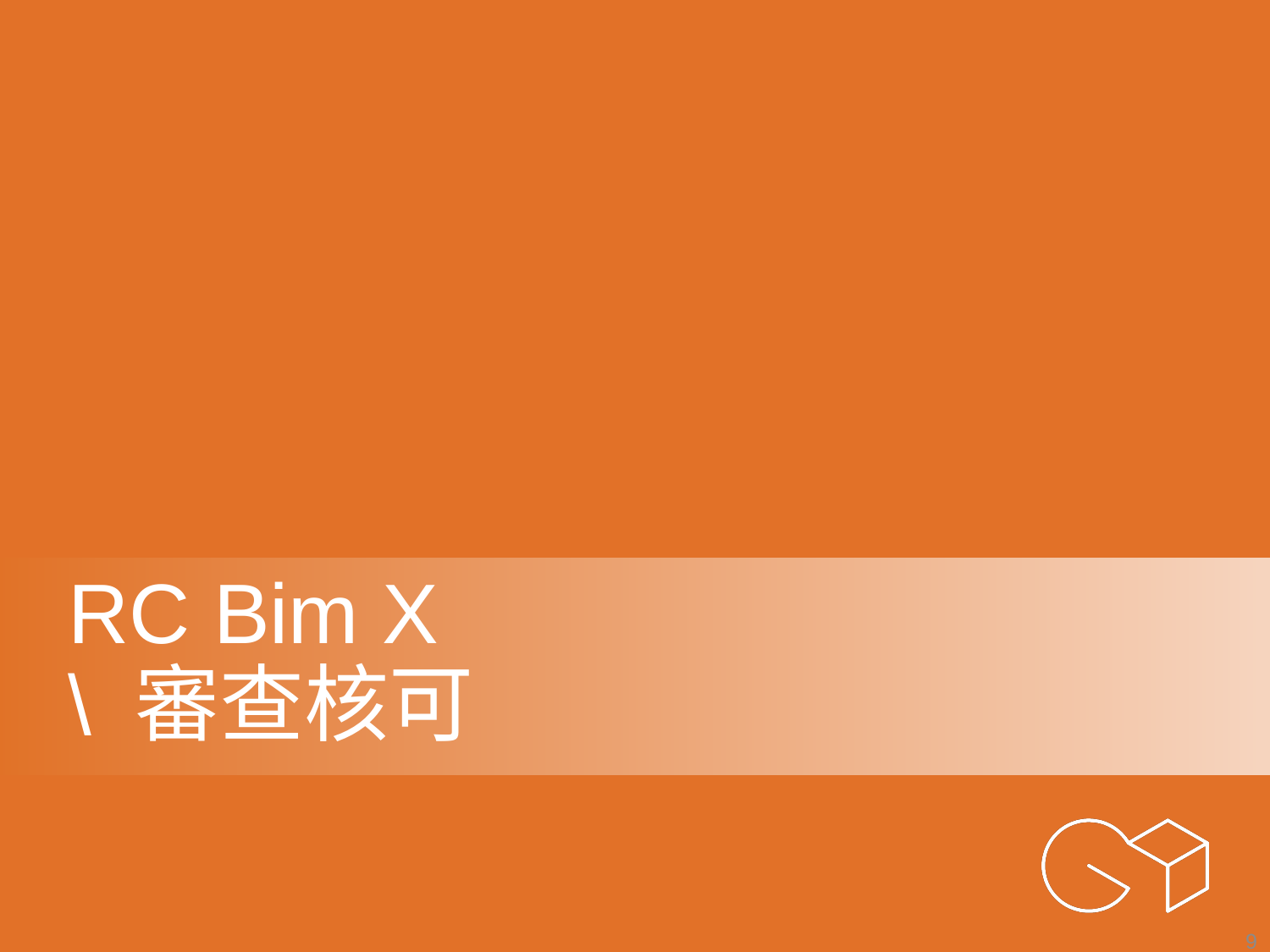

# RC Bim X \ 審查核可
9